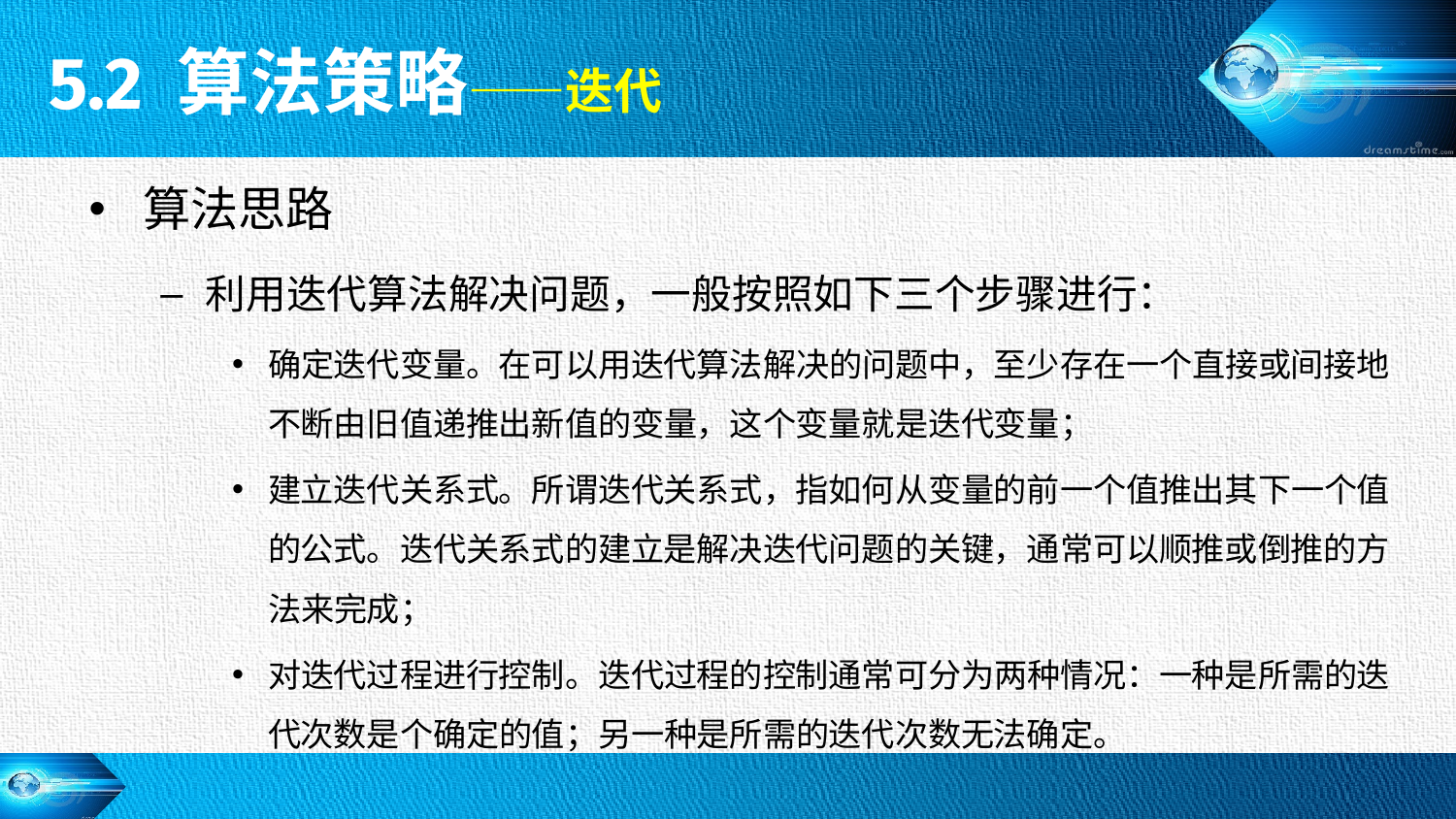

5.2 算法策略——迭代
算法思路
利用迭代算法解决问题，一般按照如下三个步骤进行：
确定迭代变量。在可以用迭代算法解决的问题中，至少存在一个直接或间接地不断由旧值递推出新值的变量，这个变量就是迭代变量；
建立迭代关系式。所谓迭代关系式，指如何从变量的前一个值推出其下一个值的公式。迭代关系式的建立是解决迭代问题的关键，通常可以顺推或倒推的方法来完成；
对迭代过程进行控制。迭代过程的控制通常可分为两种情况：一种是所需的迭代次数是个确定的值；另一种是所需的迭代次数无法确定。